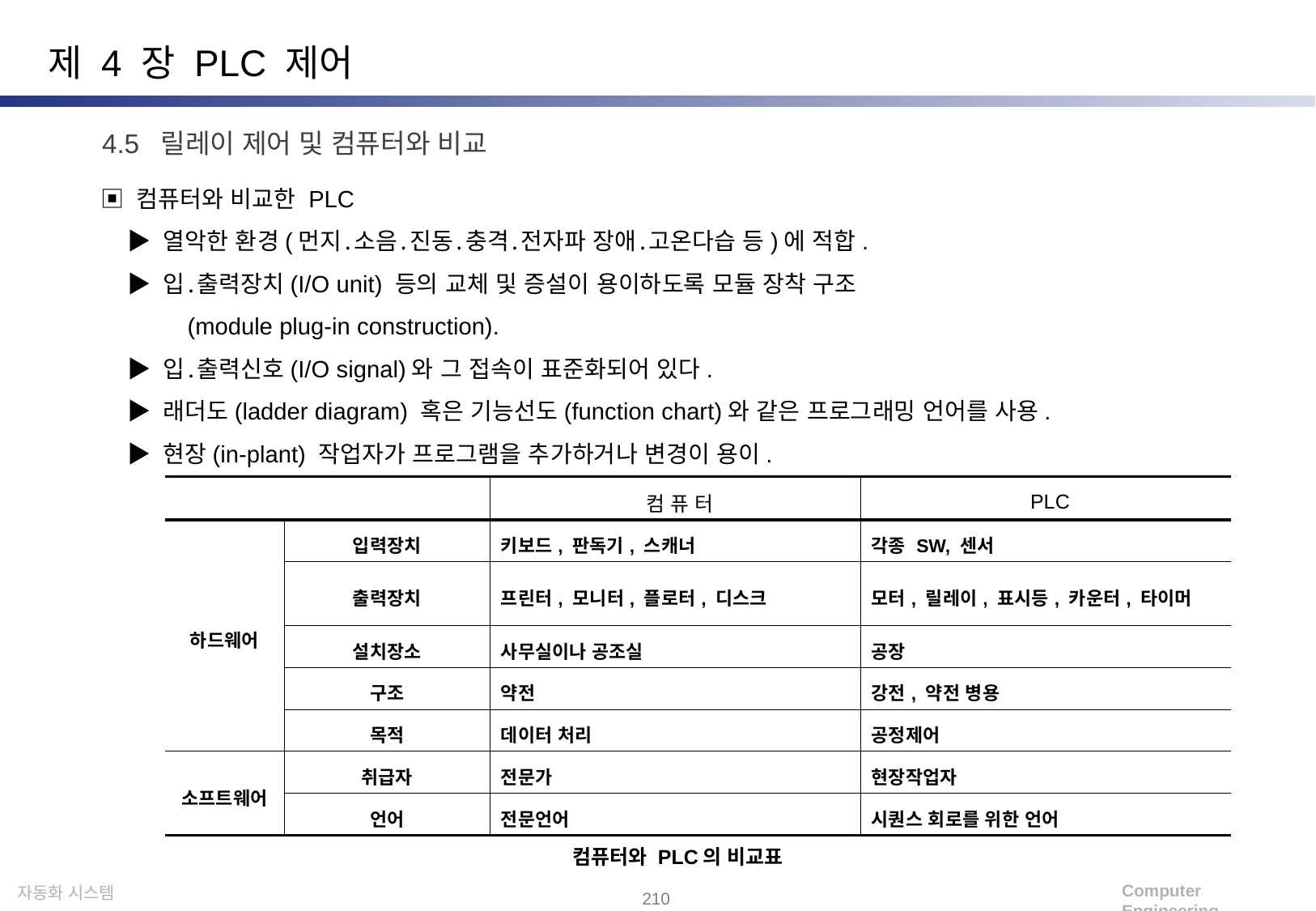

제 4 장 PLC 제어
4.5  릴레이 제어 및 컴퓨터와 비교
▣ 컴퓨터와 비교한 PLC
    ▶ 열악한 환경(먼지․소음․진동․충격․전자파 장애․고온다습 등)에 적합.
    ▶ 입․출력장치(I/O unit) 등의 교체 및 증설이 용이하도록 모듈 장착 구조
             (module plug-in construction).
    ▶ 입․출력신호(I/O signal)와 그 접속이 표준화되어 있다.
    ▶ 래더도(ladder diagram) 혹은 기능선도(function chart)와 같은 프로그래밍 언어를 사용.
    ▶ 현장(in-plant) 작업자가 프로그램을 추가하거나 변경이 용이.
|  |  | 컴 퓨 터 | PLC |
| --- | --- | --- | --- |
| 하드웨어 | 입력장치 | 키보드, 판독기, 스캐너 | 각종 SW, 센서 |
|  | 출력장치 | 프린터, 모니터, 플로터, 디스크 | 모터, 릴레이, 표시등, 카운터, 타이머 |
|  | 설치장소 | 사무실이나 공조실 | 공장 |
|  | 구조 | 약전 | 강전, 약전 병용 |
|  | 목적 | 데이터 처리 | 공정제어 |
| 소프트웨어 | 취급자 | 전문가 | 현장작업자 |
|  | 언어 | 전문언어 | 시퀀스 회로를 위한 언어 |
컴퓨터와 PLC의 비교표